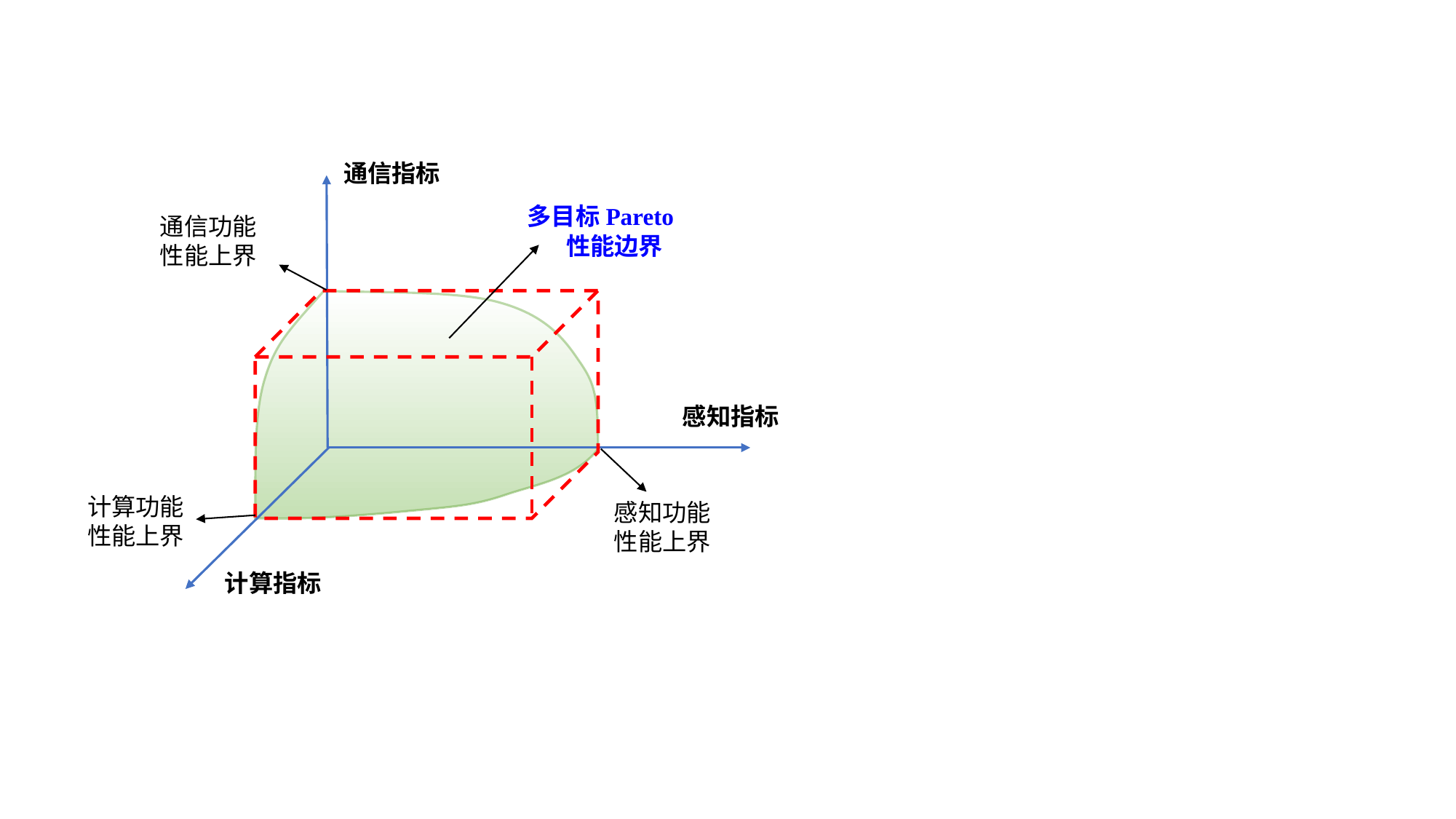

通信指标
多目标Pareto
性能边界
通信功能
性能上界

感知指标
计算功能性能上界
感知功能
性能上界
计算指标